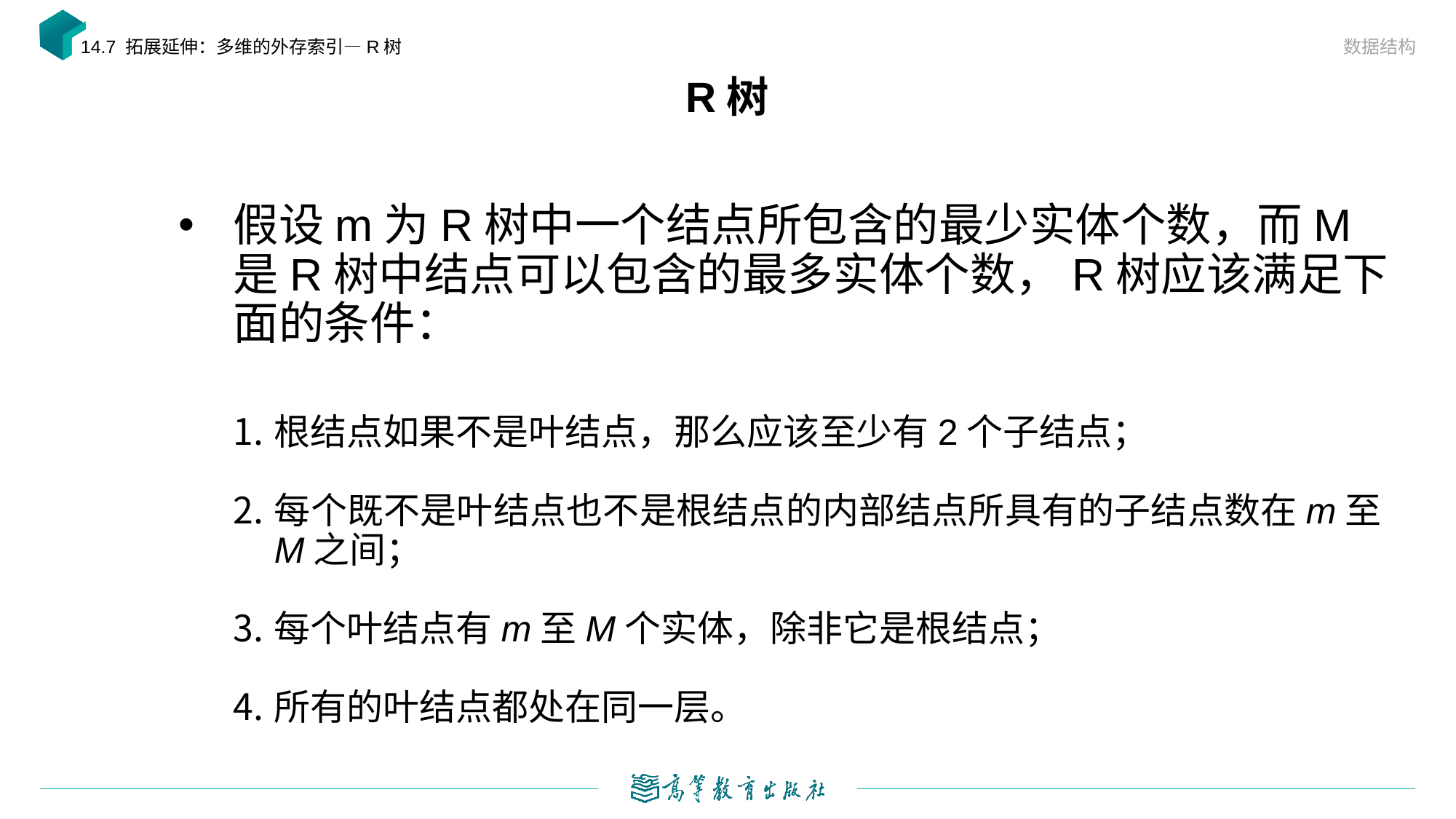

数据结构
14.7 拓展延伸：多维的外存索引—R树
# R树
假设m为R树中一个结点所包含的最少实体个数，而M是R树中结点可以包含的最多实体个数，R树应该满足下面的条件：

根结点如果不是叶结点，那么应该至少有2个子结点；

每个既不是叶结点也不是根结点的内部结点所具有的子结点数在m至M之间；

每个叶结点有m至M个实体，除非它是根结点；

所有的叶结点都处在同一层。